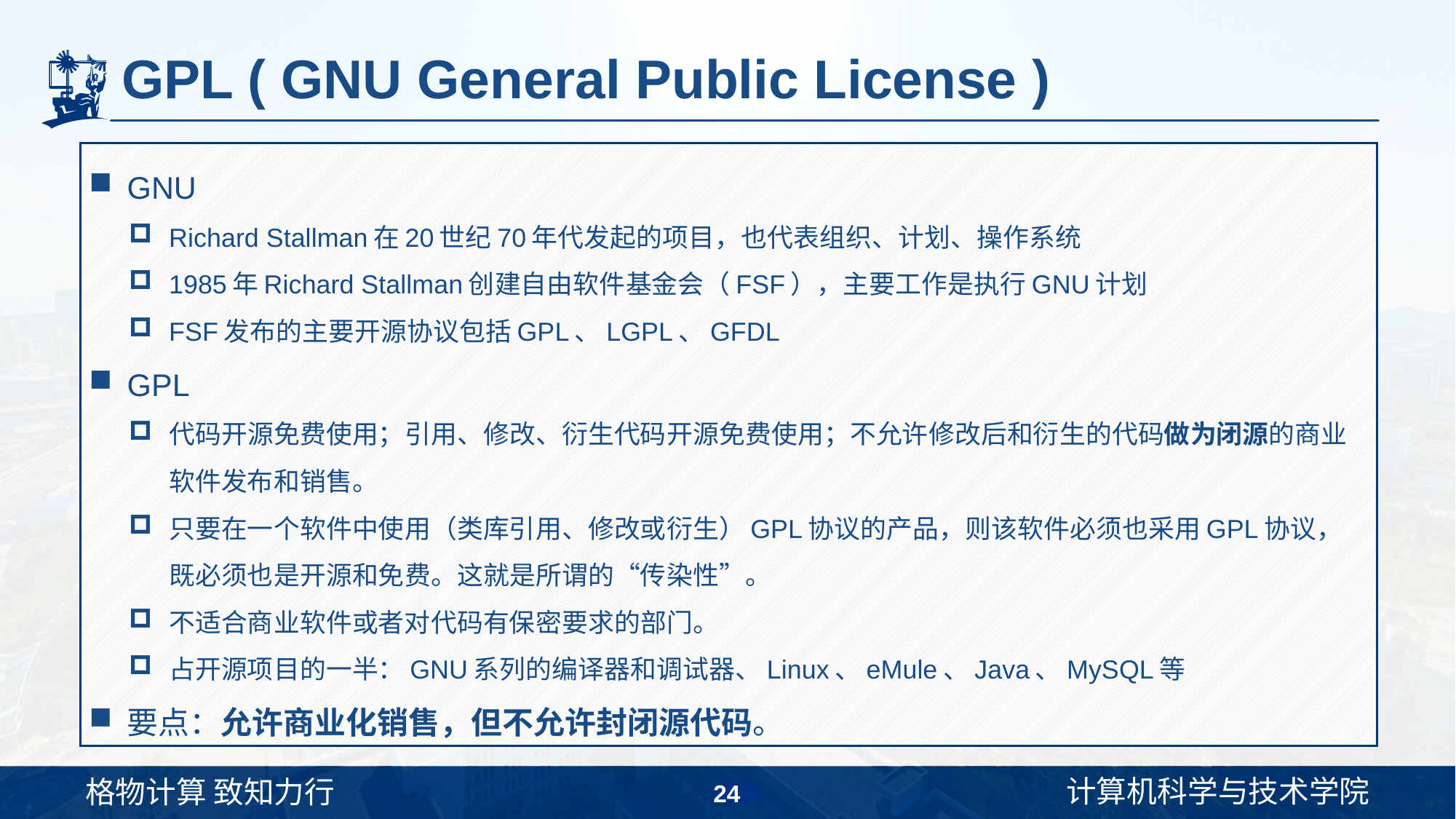

# GPL ( GNU General Public License )
GNU
Richard Stallman在20世纪70年代发起的项目，也代表组织、计划、操作系统
1985年Richard Stallman创建自由软件基金会（FSF），主要工作是执行GNU计划
FSF发布的主要开源协议包括GPL、LGPL、GFDL
GPL
代码开源免费使用；引用、修改、衍生代码开源免费使用；不允许修改后和衍生的代码做为闭源的商业软件发布和销售。
只要在一个软件中使用（类库引用、修改或衍生）GPL协议的产品，则该软件必须也采用GPL协议，既必须也是开源和免费。这就是所谓的“传染性”。
不适合商业软件或者对代码有保密要求的部门。
占开源项目的一半：GNU系列的编译器和调试器、Linux、eMule、Java、MySQL等
要点：允许商业化销售，但不允许封闭源代码。
24